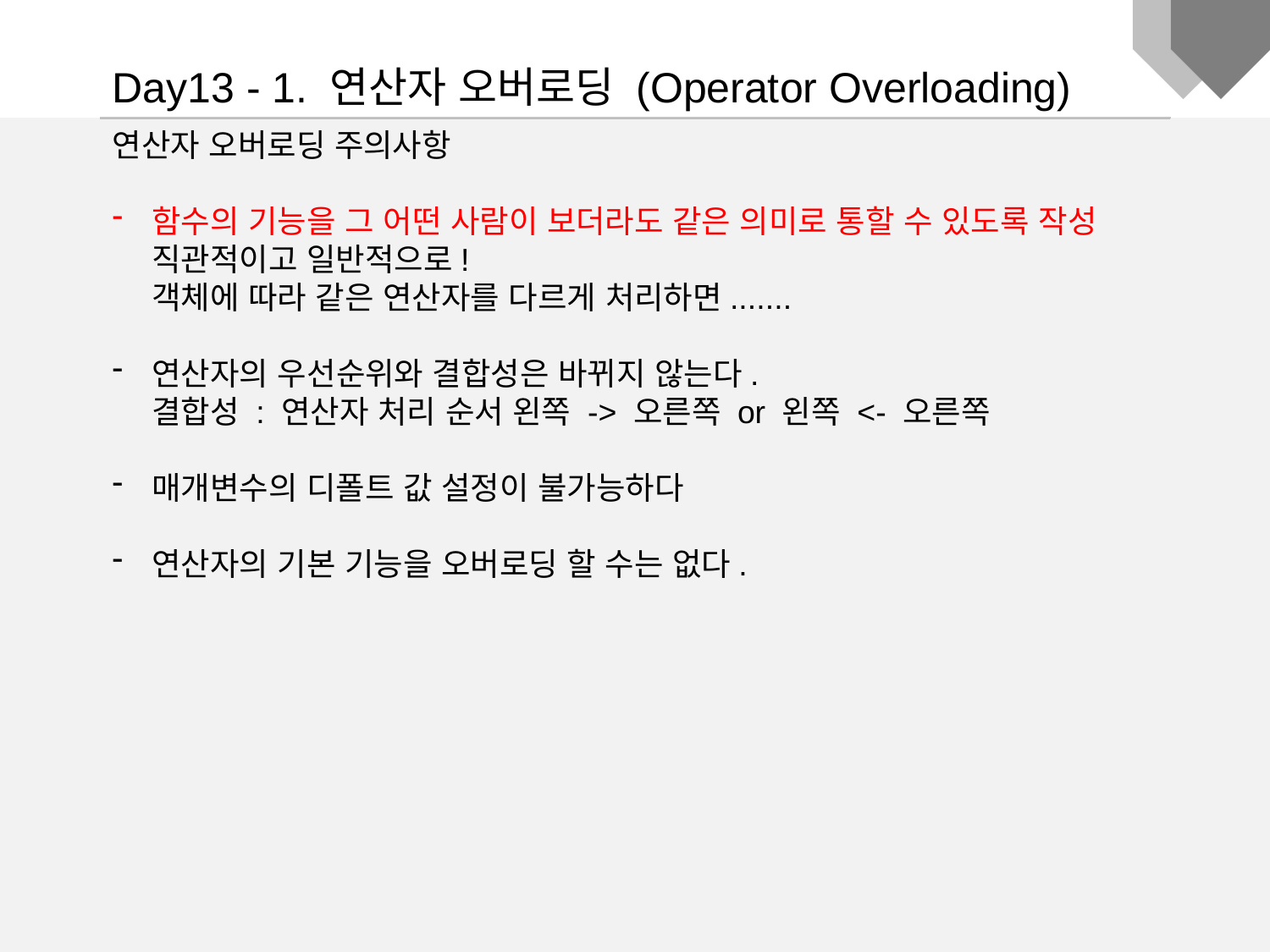

Day13 - 1. 연산자 오버로딩 (Operator Overloading)
연산자 오버로딩 주의사항

함수의 기능을 그 어떤 사람이 보더라도 같은 의미로 통할 수 있도록 작성
직관적이고 일반적으로!
객체에 따라 같은 연산자를 다르게 처리하면.......
연산자의 우선순위와 결합성은 바뀌지 않는다.
결합성 : 연산자 처리 순서 왼쪽 -> 오른쪽 or 왼쪽 <- 오른쪽
매개변수의 디폴트 값 설정이 불가능하다
연산자의 기본 기능을 오버로딩 할 수는 없다.